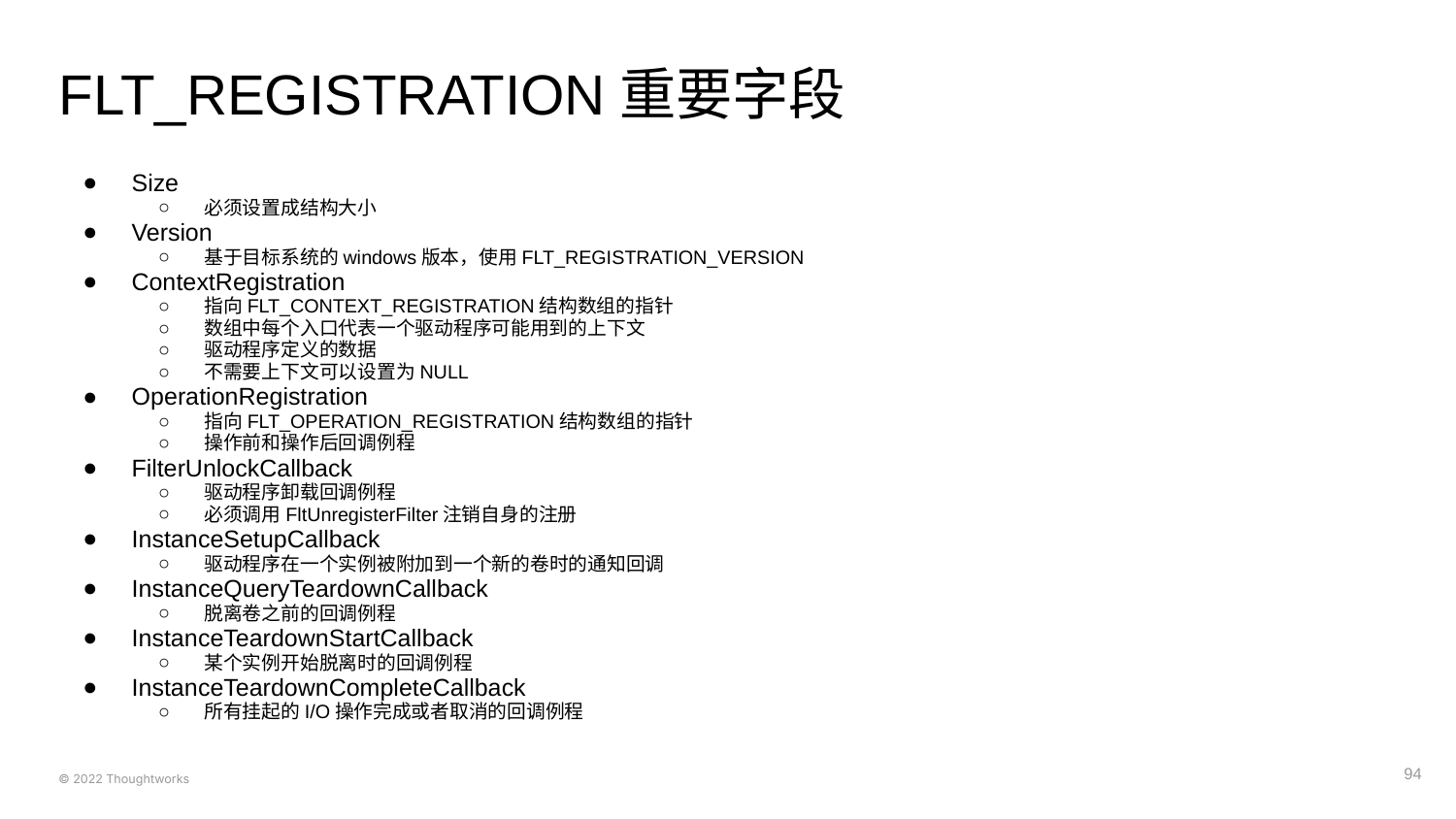

# FLT_REGISTRATION重要字段
Size
必须设置成结构大小
Version
基于目标系统的windows版本，使用FLT_REGISTRATION_VERSION
ContextRegistration
指向FLT_CONTEXT_REGISTRATION结构数组的指针
数组中每个入口代表一个驱动程序可能用到的上下文
驱动程序定义的数据
不需要上下文可以设置为NULL
OperationRegistration
指向FLT_OPERATION_REGISTRATION结构数组的指针
操作前和操作后回调例程
FilterUnlockCallback
驱动程序卸载回调例程
必须调用FltUnregisterFilter注销自身的注册
InstanceSetupCallback
驱动程序在一个实例被附加到一个新的卷时的通知回调
InstanceQueryTeardownCallback
脱离卷之前的回调例程
InstanceTeardownStartCallback
某个实例开始脱离时的回调例程
InstanceTeardownCompleteCallback
所有挂起的I/O操作完成或者取消的回调例程

94